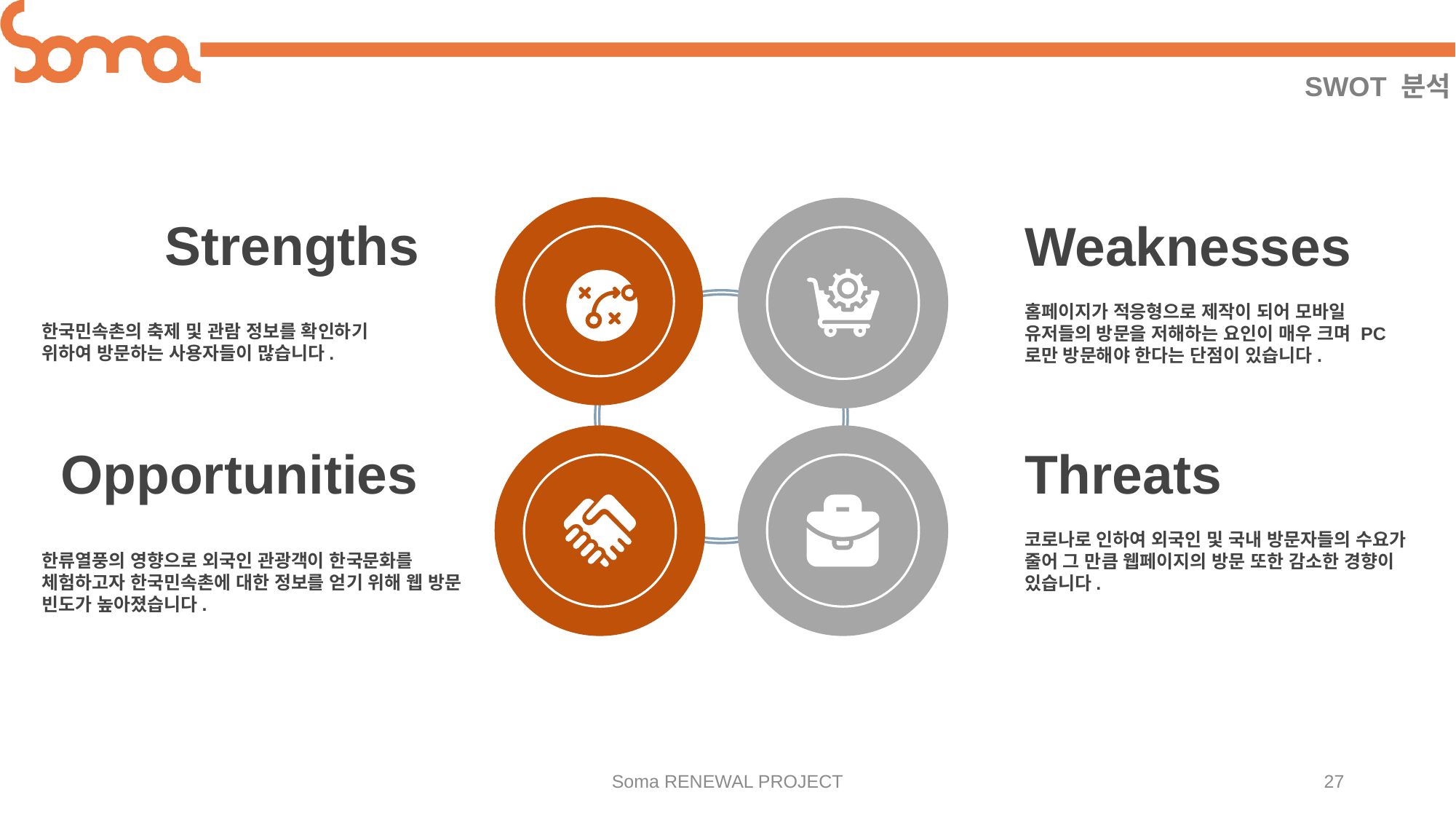

SWOT 분석

Strengths

한국민속촌의 축제 및 관람 정보를 확인하기 위하여 방문하는 사용자들이 많습니다.

Weaknesses
홈페이지가 적응형으로 제작이 되어 모바일 유저들의 방문을 저해하는 요인이 매우 크며 PC로만 방문해야 한다는 단점이 있습니다.

Opportunities

한류열풍의 영향으로 외국인 관광객이 한국문화를 체험하고자 한국민속촌에 대한 정보를 얻기 위해 웹 방문 빈도가 높아졌습니다.

Threats
코로나로 인하여 외국인 및 국내 방문자들의 수요가 줄어 그 만큼 웹페이지의 방문 또한 감소한 경향이 있습니다.

Soma RENEWAL PROJECT
27